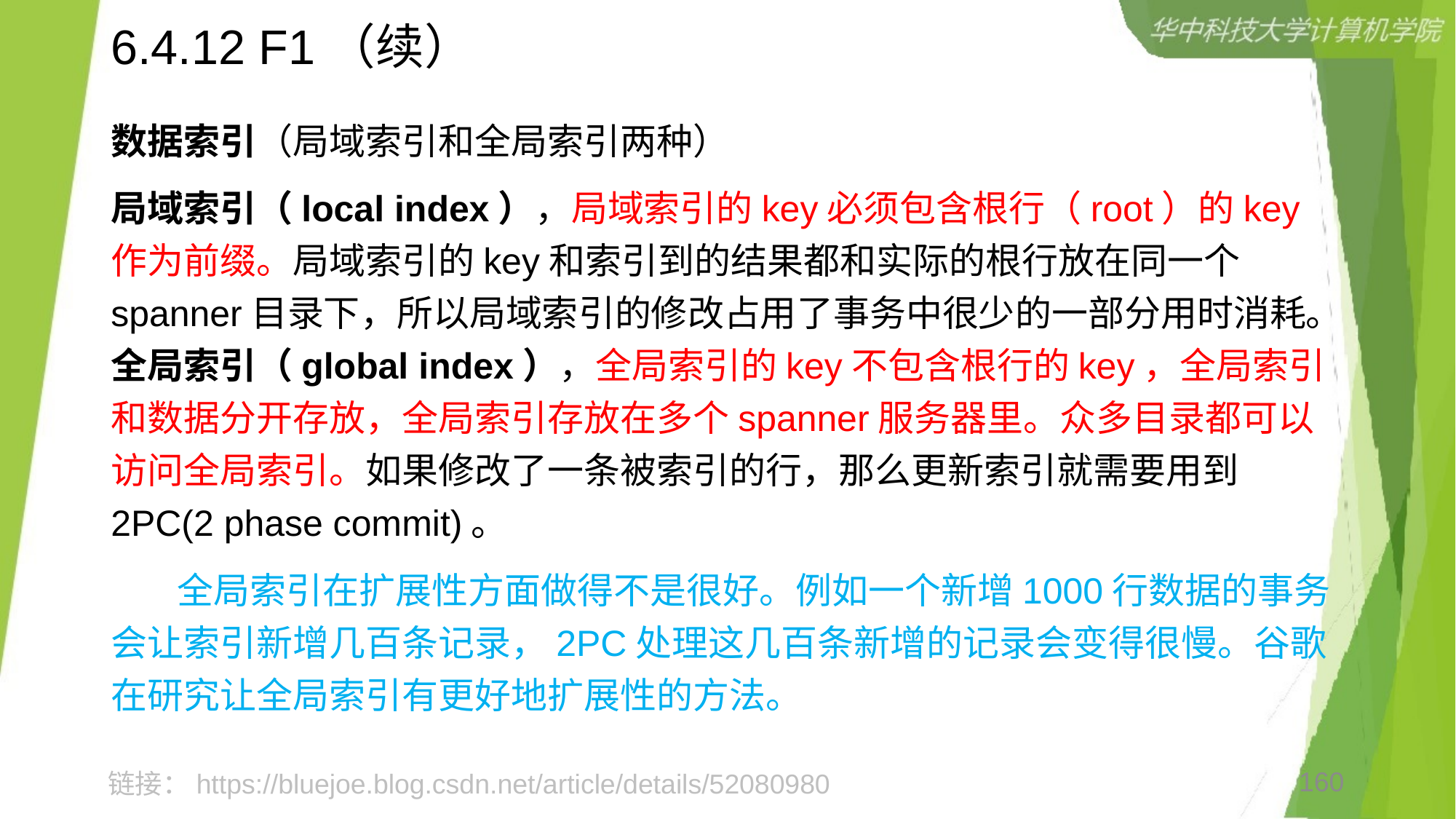

# 6.4.12 F1（续）
数据索引（局域索引和全局索引两种）
局域索引（local index），局域索引的key必须包含根行（root）的key作为前缀。局域索引的key和索引到的结果都和实际的根行放在同一个spanner目录下，所以局域索引的修改占用了事务中很少的一部分用时消耗。
全局索引（global index），全局索引的key不包含根行的key，全局索引和数据分开存放，全局索引存放在多个spanner服务器里。众多目录都可以访问全局索引。如果修改了一条被索引的行，那么更新索引就需要用到2PC(2 phase commit)。
       全局索引在扩展性方面做得不是很好。例如一个新增1000行数据的事务会让索引新增几百条记录，2PC处理这几百条新增的记录会变得很慢。谷歌在研究让全局索引有更好地扩展性的方法。
160
链接：https://bluejoe.blog.csdn.net/article/details/52080980